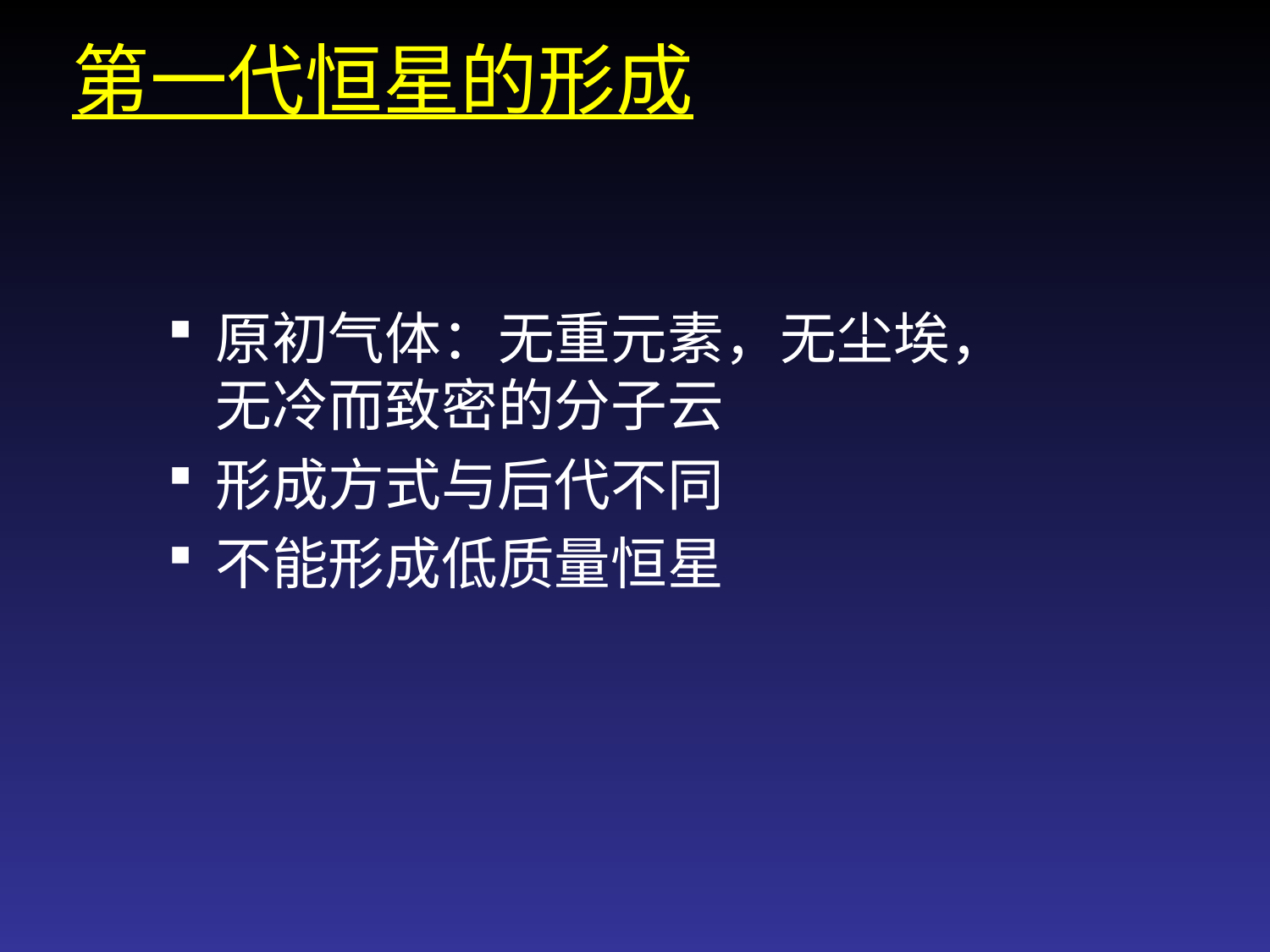

第一代恒星的形成
原初气体：无重元素，无尘埃，无冷而致密的分子云
形成方式与后代不同
不能形成低质量恒星